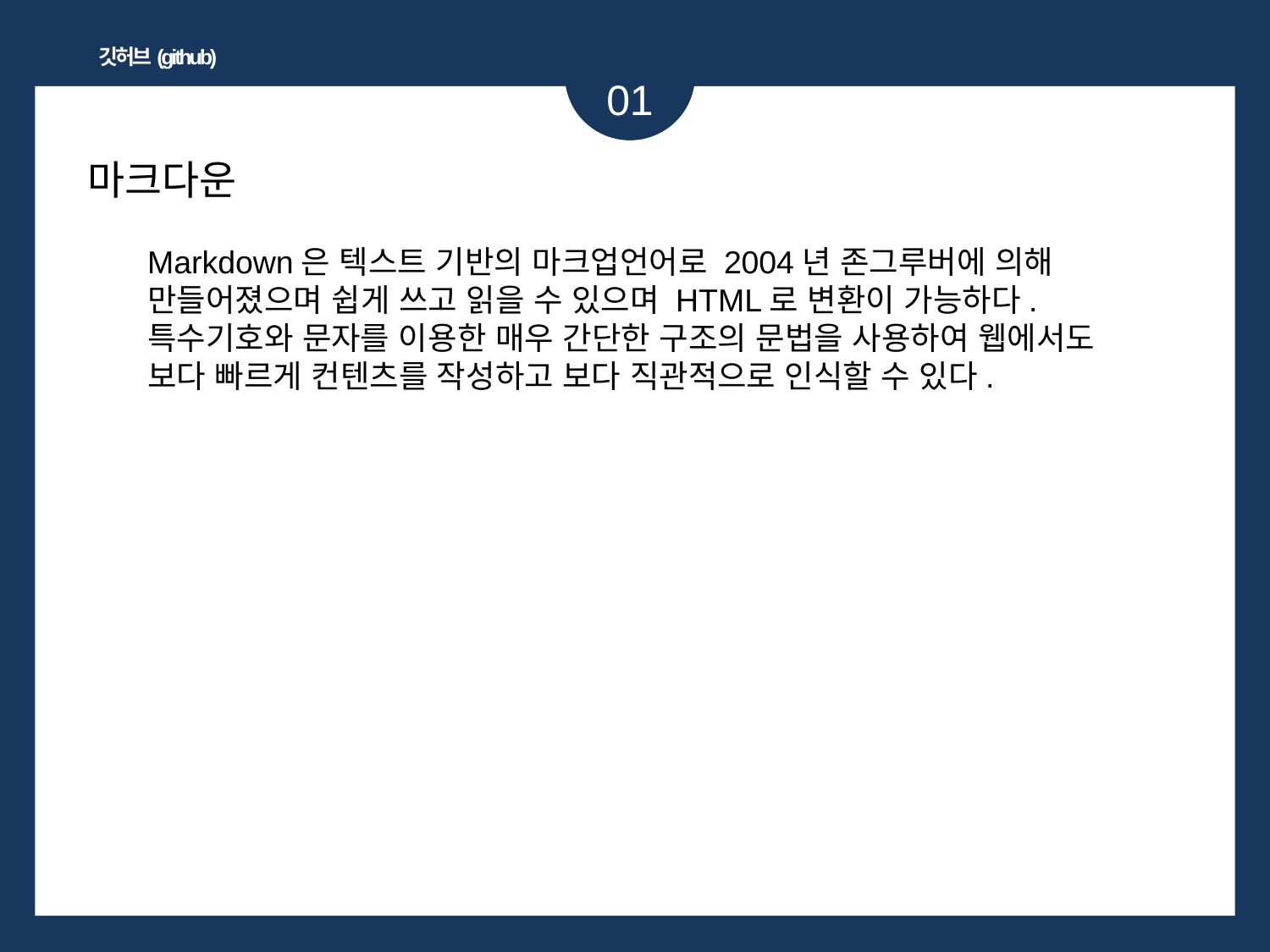

깃허브(github)
01
마크다운
Markdown은 텍스트 기반의 마크업언어로 2004년 존그루버에 의해 만들어졌으며 쉽게 쓰고 읽을 수 있으며 HTML로 변환이 가능하다. 특수기호와 문자를 이용한 매우 간단한 구조의 문법을 사용하여 웹에서도 보다 빠르게 컨텐츠를 작성하고 보다 직관적으로 인식할 수 있다.